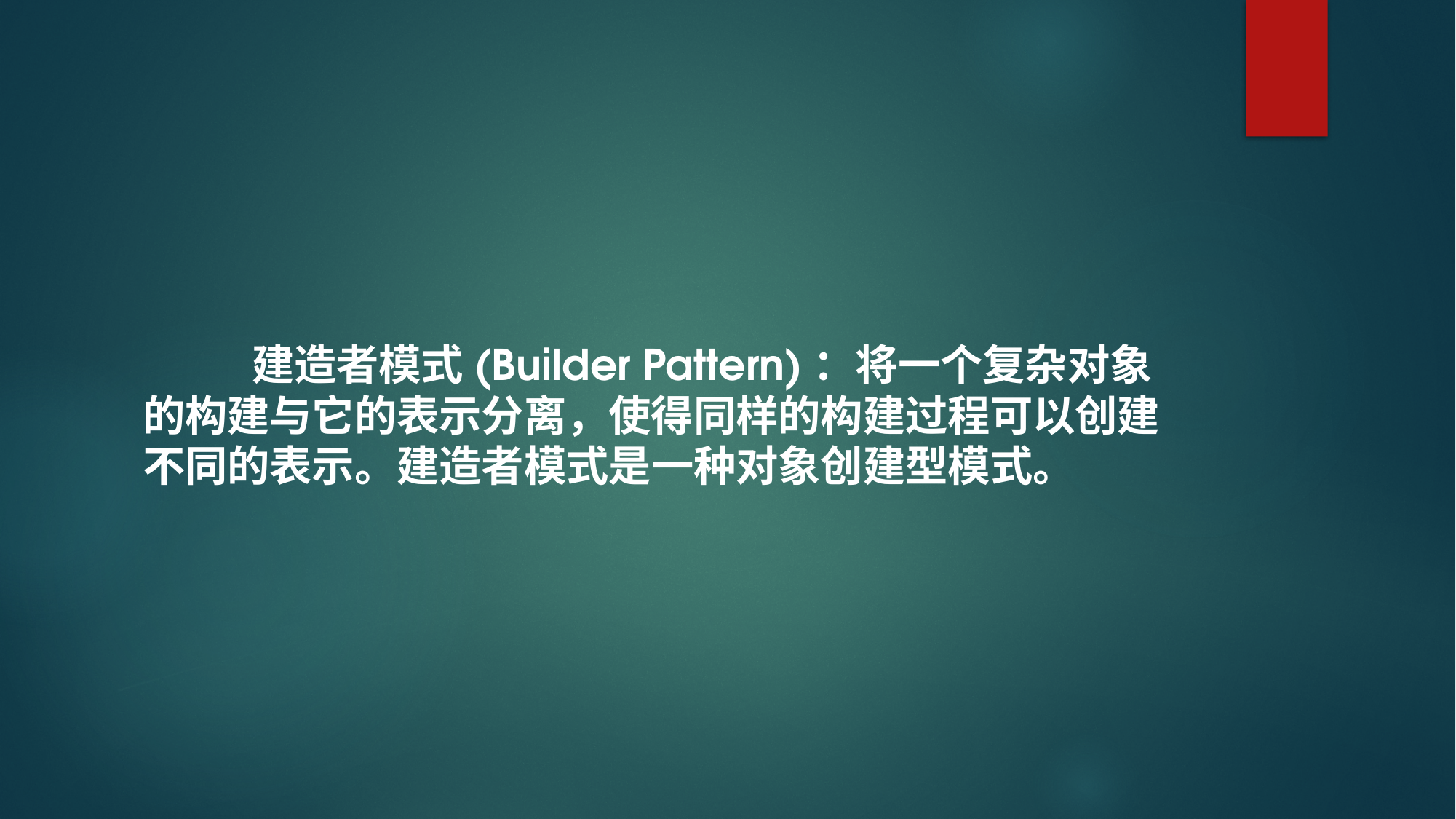

#
	建造者模式(Builder Pattern)：将一个复杂对象的构建与它的表示分离，使得同样的构建过程可以创建不同的表示。建造者模式是一种对象创建型模式。